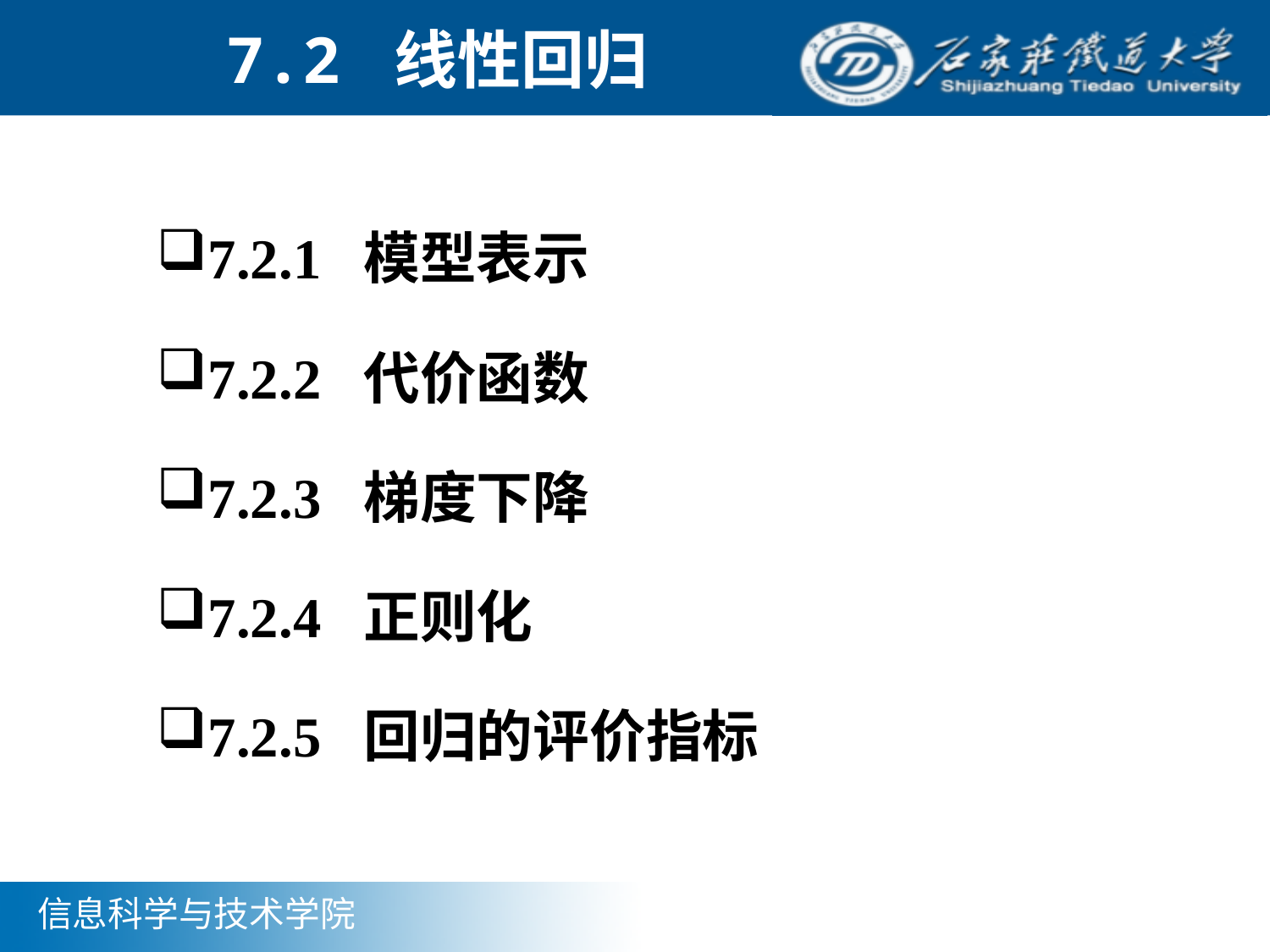

# 7.2 线性回归
7.2.1  模型表示
7.2.2  代价函数
7.2.3  梯度下降
7.2.4  正则化
7.2.5  回归的评价指标